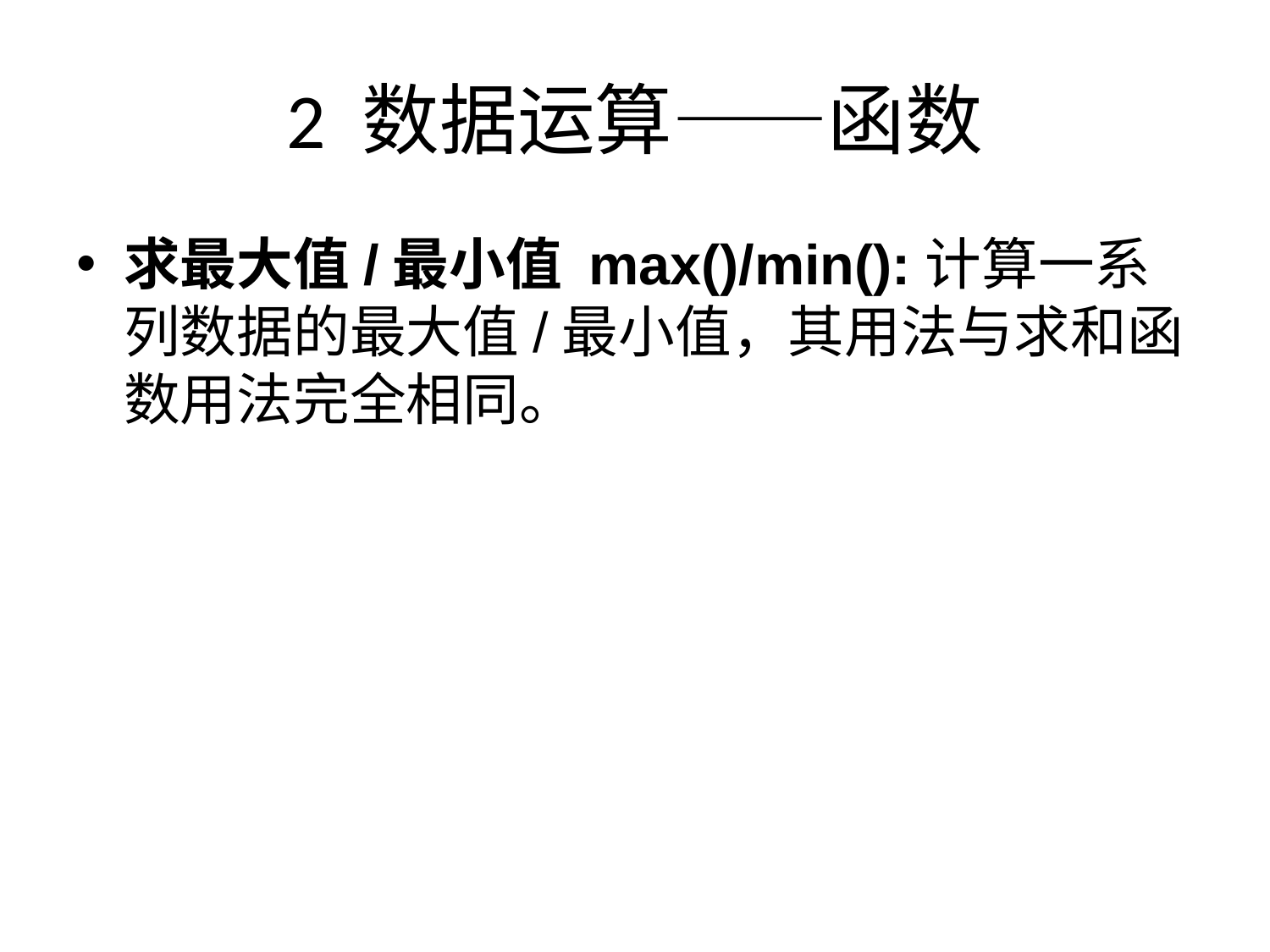

# 2 数据运算——函数
求最大值/最小值 max()/min():计算一系列数据的最大值/最小值，其用法与求和函数用法完全相同。